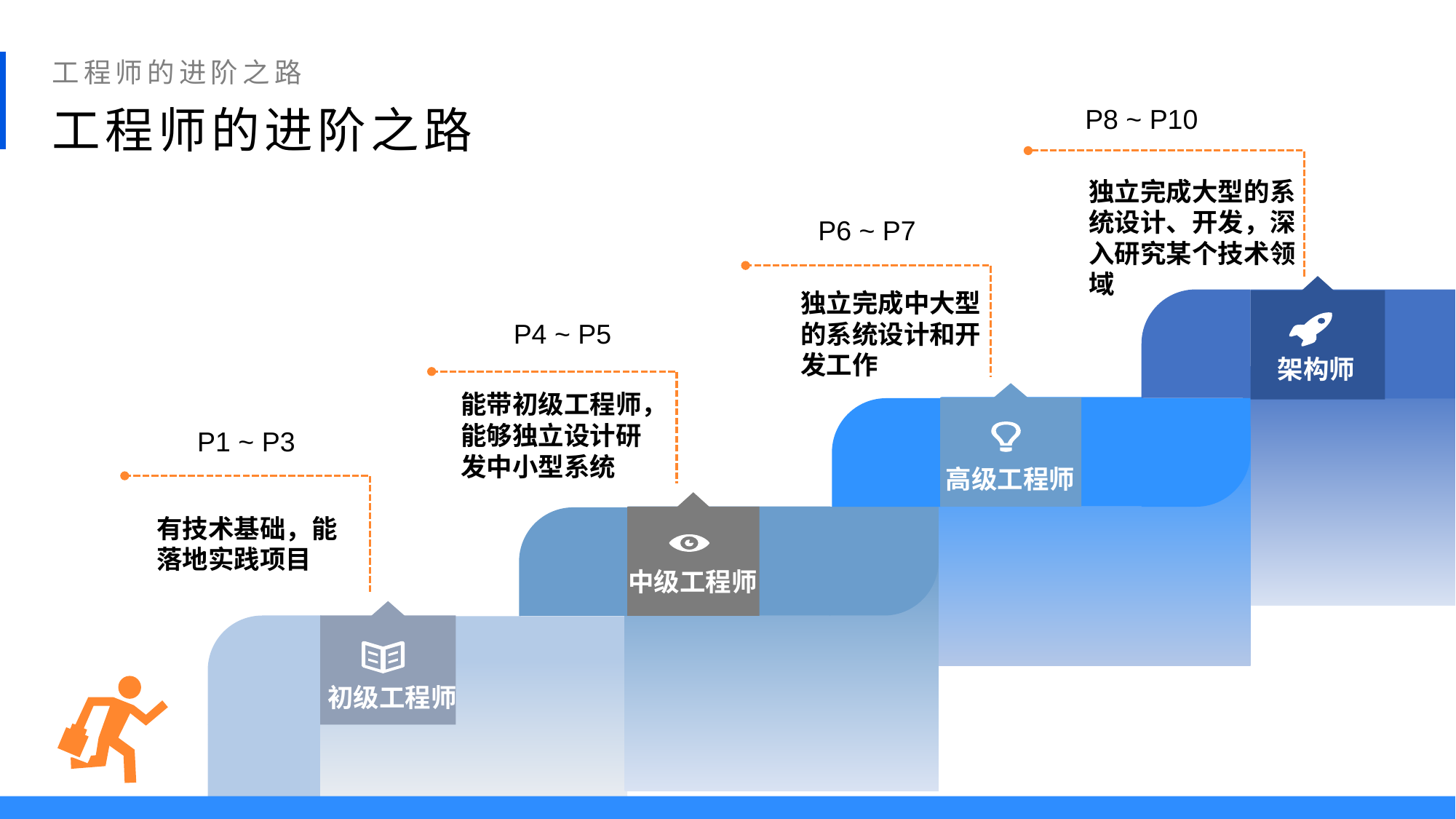

工程师的进阶之路

工程师的进阶之路
P8 ~ P10
独立完成大型的系统设计、开发，深入研究某个技术领域
P6 ~ P7

独立完成中大型的系统设计和开发工作

P4 ~ P5
架构师

能带初级工程师，能够独立设计研发中小型系统

P1 ~ P3

高级工程师

有技术基础，能落地实践项目

中级工程师

初级工程师